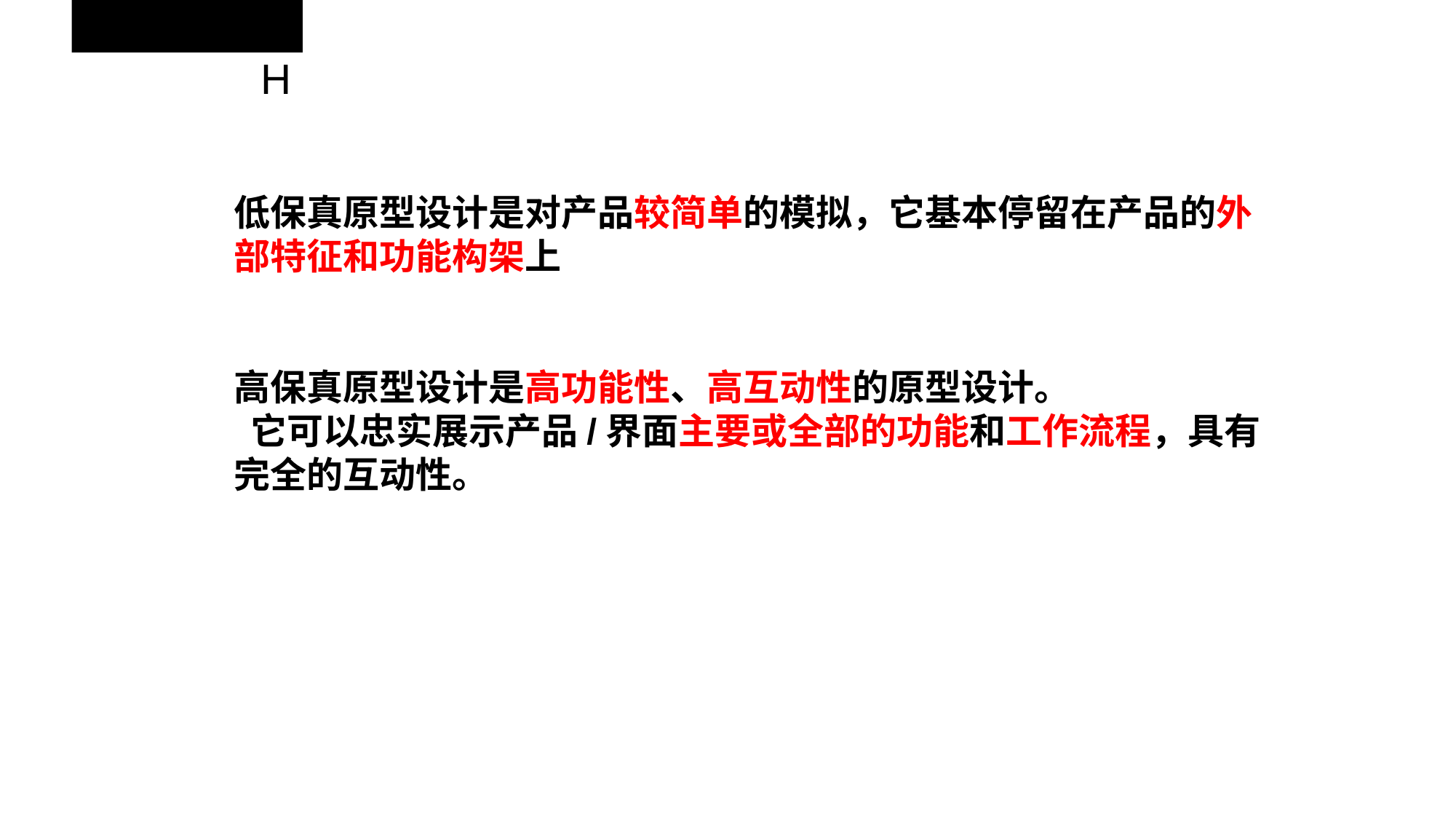

BANDWITH
低保真原型设计是对产品较简单的模拟，它基本停留在产品的外部特征和功能构架上

高保真原型设计是高功能性、高互动性的原型设计。
 它可以忠实展示产品/界面主要或全部的功能和工作流程，具有完全的互动性。